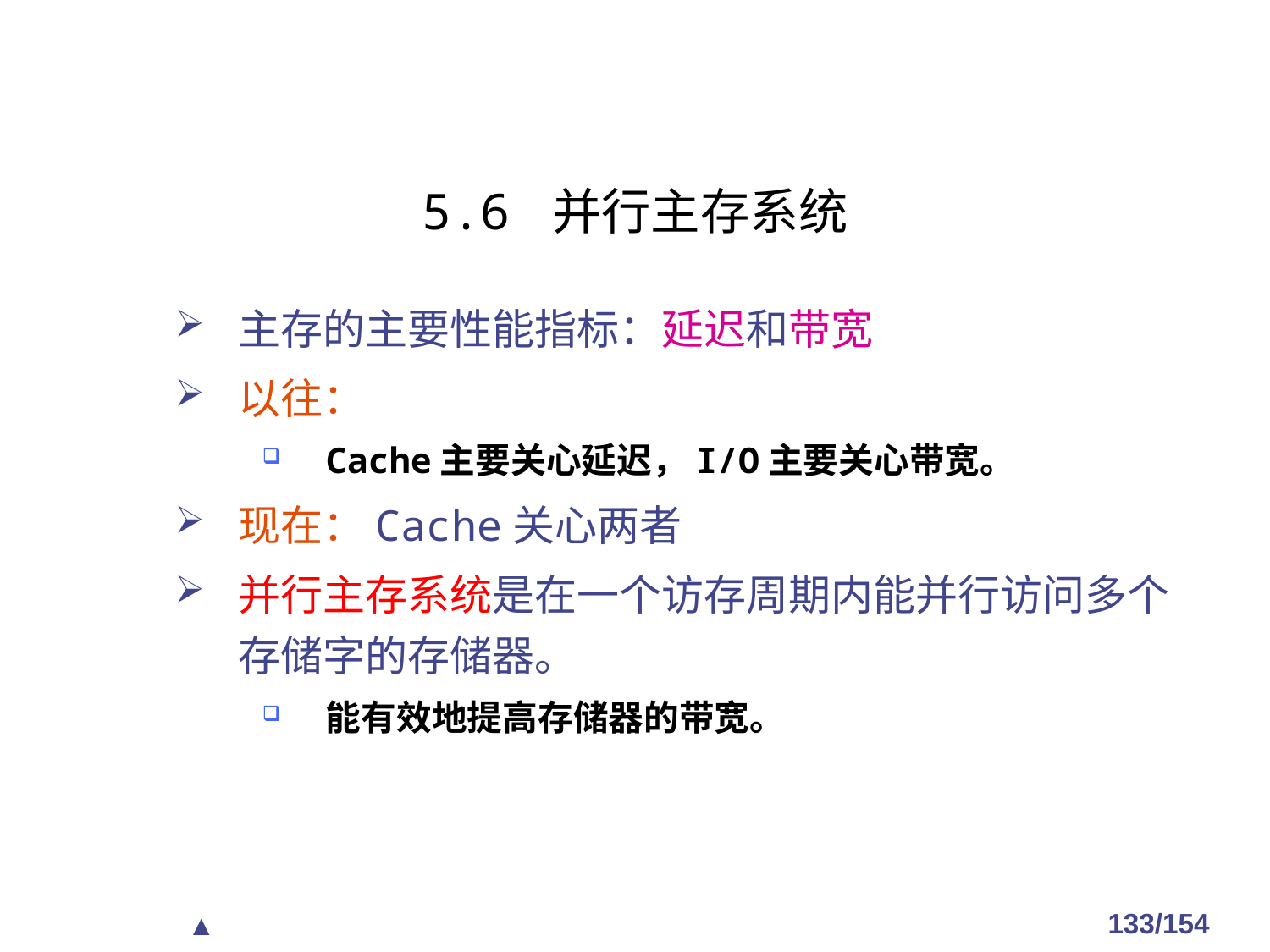

#
5.6 并行主存系统
主存的主要性能指标：延迟和带宽
以往：
Cache主要关心延迟，I/O主要关心带宽。
现在：Cache关心两者
并行主存系统是在一个访存周期内能并行访问多个存储字的存储器。
能有效地提高存储器的带宽。